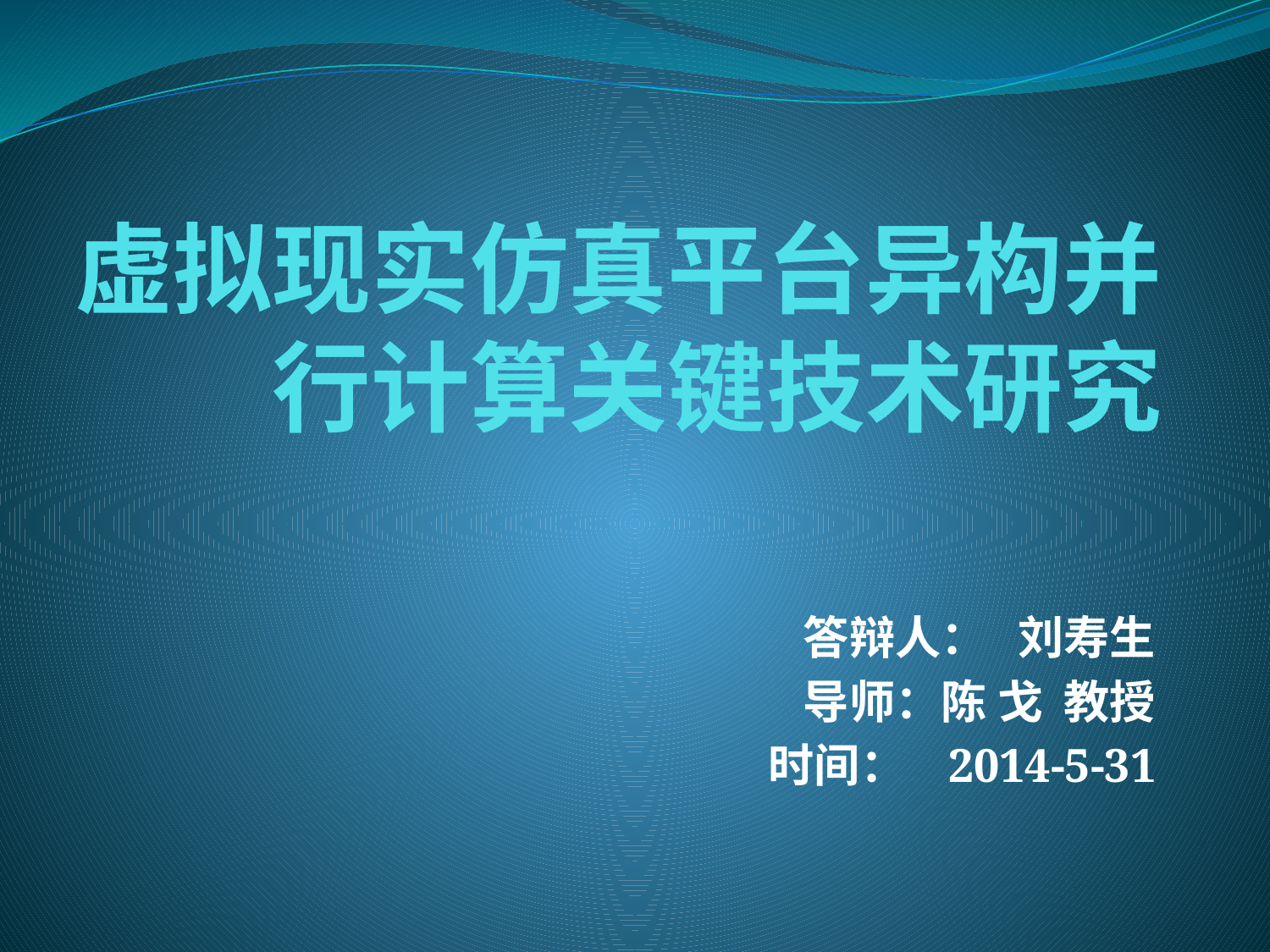

# 虚拟现实仿真平台异构并行计算关键技术研究
答辩人：   刘寿生
导师：陈 戈  教授
时间：   2014-5-31